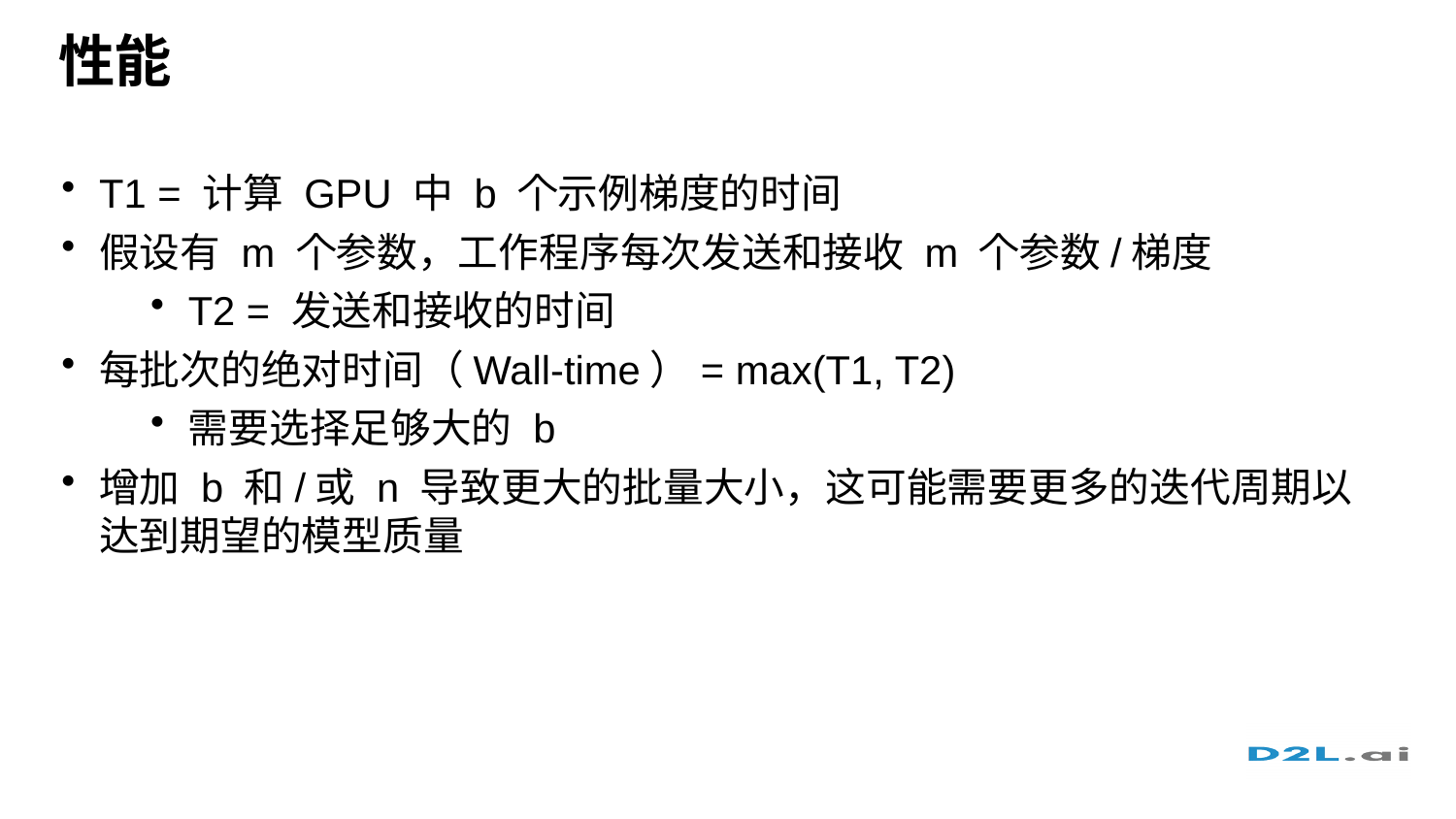

# 性能
T1 = 计算 GPU 中 b 个示例梯度的时间
假设有 m 个参数，工作程序每次发送和接收 m 个参数/梯度
T2 = 发送和接收的时间
每批次的绝对时间（Wall-time）= max(T1, T2)
需要选择足够大的 b
增加 b 和/或 n 导致更大的批量大小，这可能需要更多的迭代周期以达到期望的模型质量